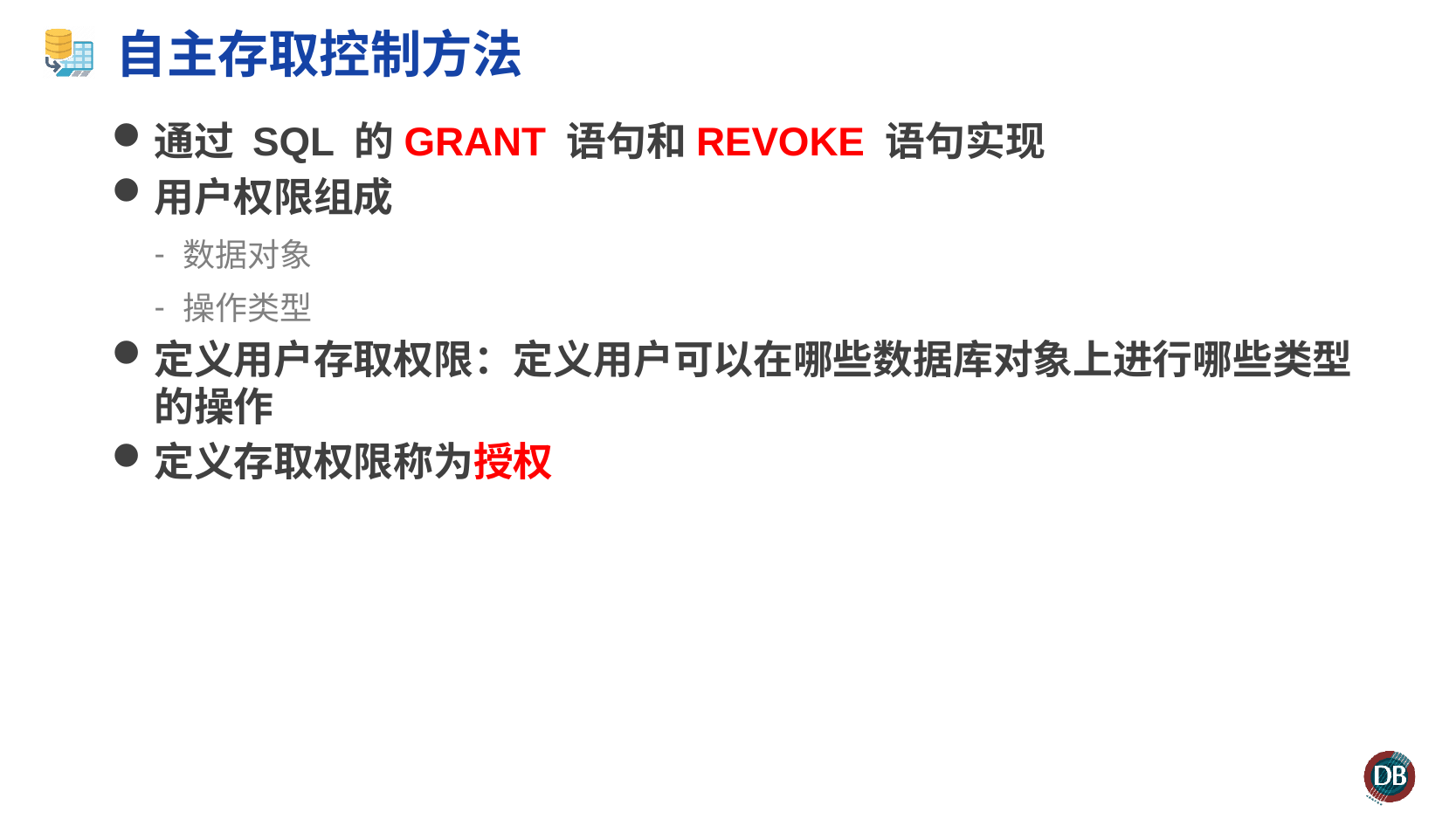

# 自主存取控制方法
通过 SQL 的GRANT 语句和REVOKE 语句实现
用户权限组成
数据对象
操作类型
定义用户存取权限：定义用户可以在哪些数据库对象上进行哪些类型的操作
定义存取权限称为授权